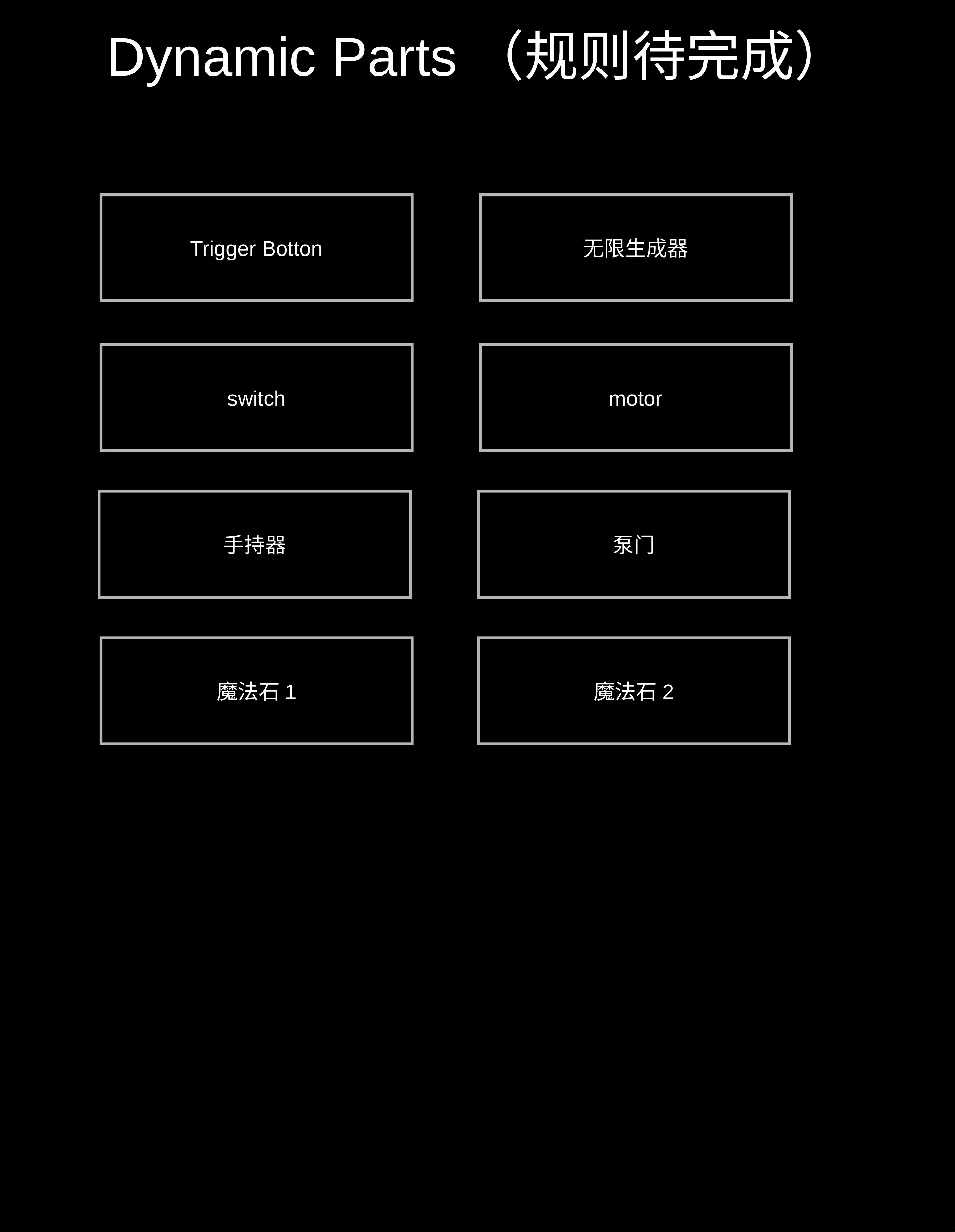

# Dynamic Parts（规则待完成）
Trigger Botton
无限生成器
switch
motor
手持器
泵门
魔法石1
魔法石2